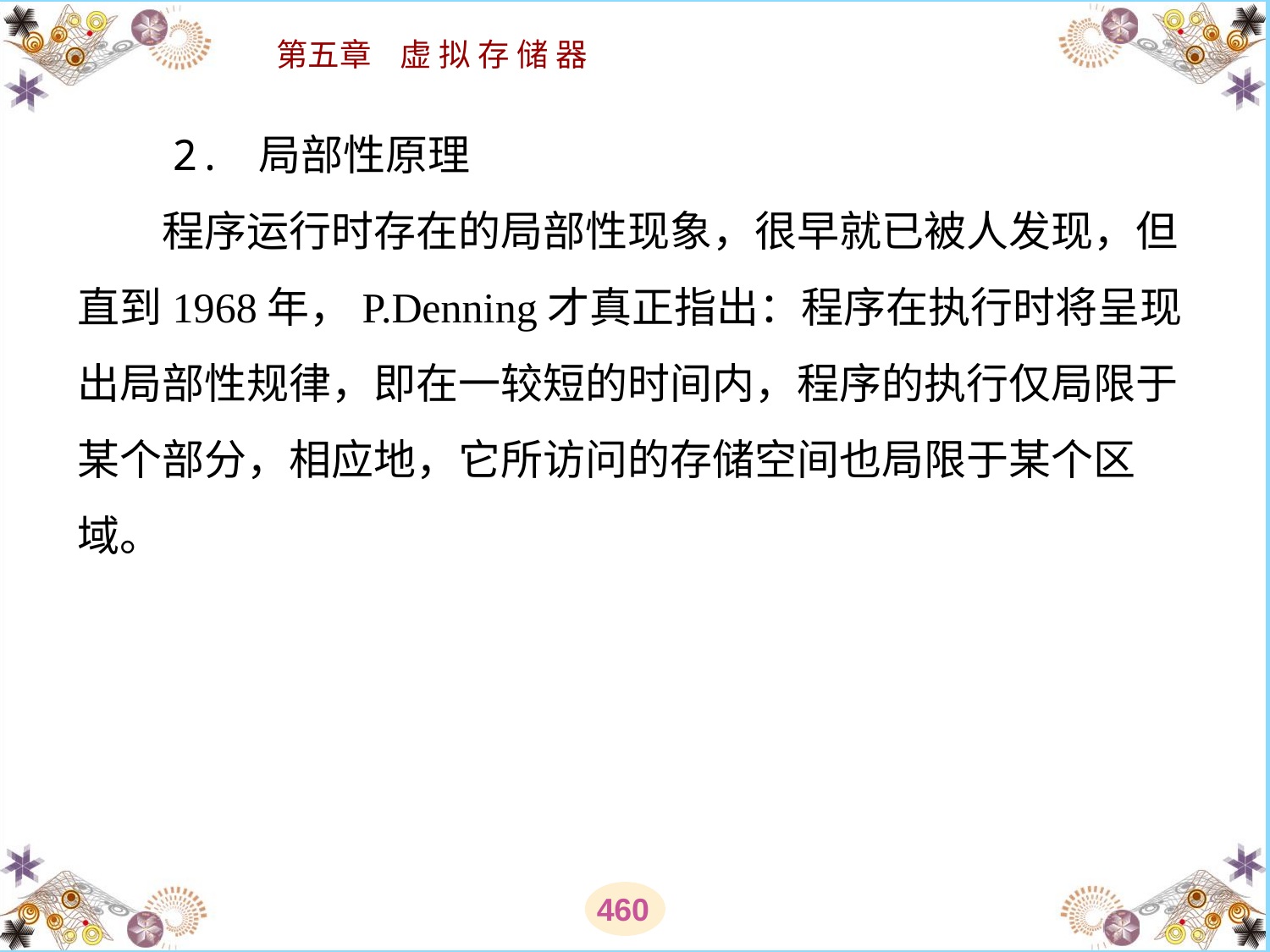

# 2. 局部性原理 　　程序运行时存在的局部性现象，很早就已被人发现，但直到1968年，P.Denning才真正指出：程序在执行时将呈现出局部性规律，即在一较短的时间内，程序的执行仅局限于某个部分，相应地，它所访问的存储空间也局限于某个区域。